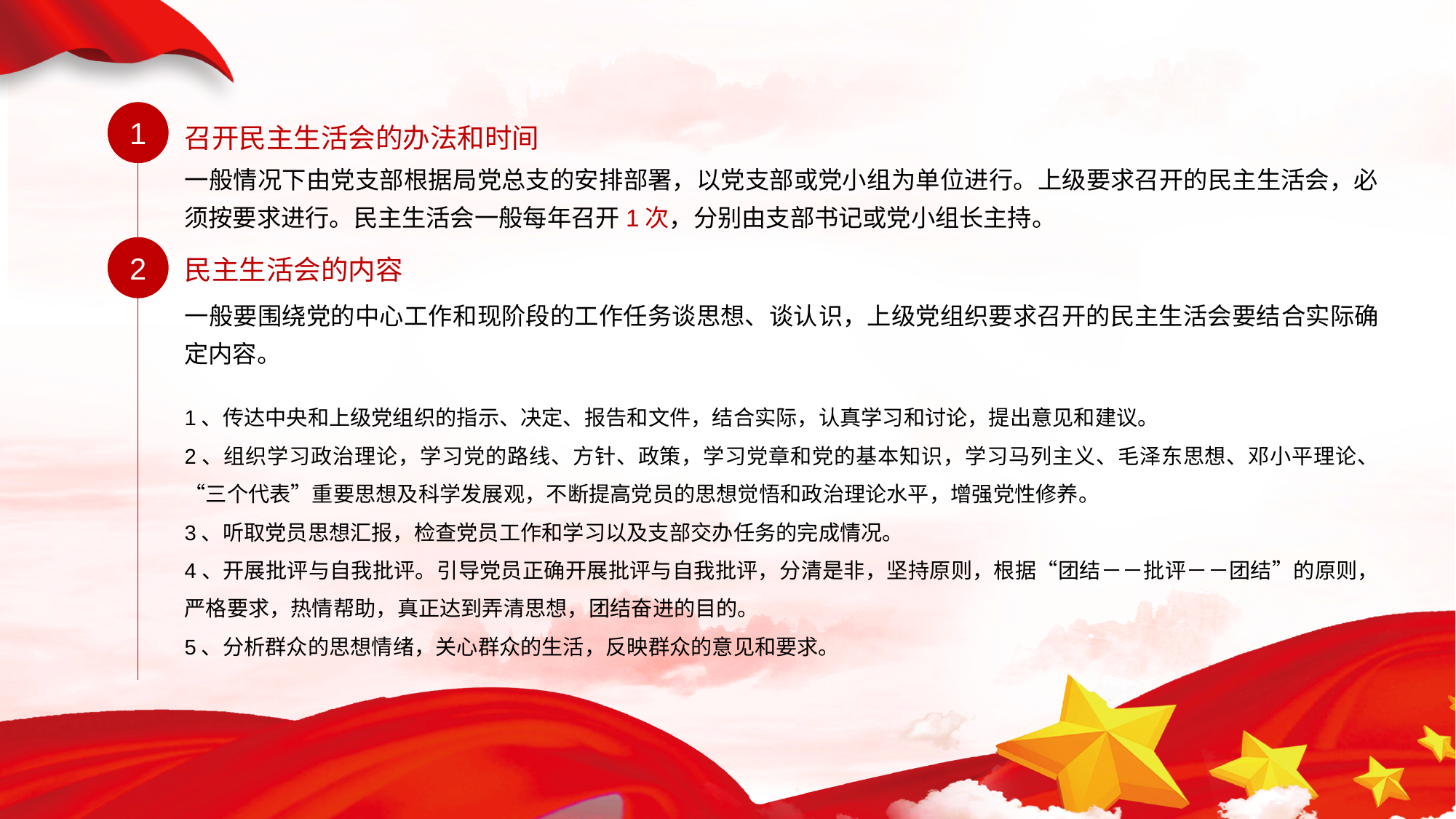

1
召开民主生活会的办法和时间
一般情况下由党支部根据局党总支的安排部署，以党支部或党小组为单位进行。上级要求召开的民主生活会，必须按要求进行。民主生活会一般每年召开1次，分别由支部书记或党小组长主持。
2
民主生活会的内容
一般要围绕党的中心工作和现阶段的工作任务谈思想、谈认识，上级党组织要求召开的民主生活会要结合实际确定内容。
1、传达中央和上级党组织的指示、决定、报告和文件，结合实际，认真学习和讨论，提出意见和建议。
2、组织学习政治理论，学习党的路线、方针、政策，学习党章和党的基本知识，学习马列主义、毛泽东思想、邓小平理论、“三个代表”重要思想及科学发展观，不断提高党员的思想觉悟和政治理论水平，增强党性修养。
3、听取党员思想汇报，检查党员工作和学习以及支部交办任务的完成情况。
4、开展批评与自我批评。引导党员正确开展批评与自我批评，分清是非，坚持原则，根据“团结－－批评－－团结”的原则，严格要求，热情帮助，真正达到弄清思想，团结奋进的目的。
5、分析群众的思想情绪，关心群众的生活，反映群众的意见和要求。